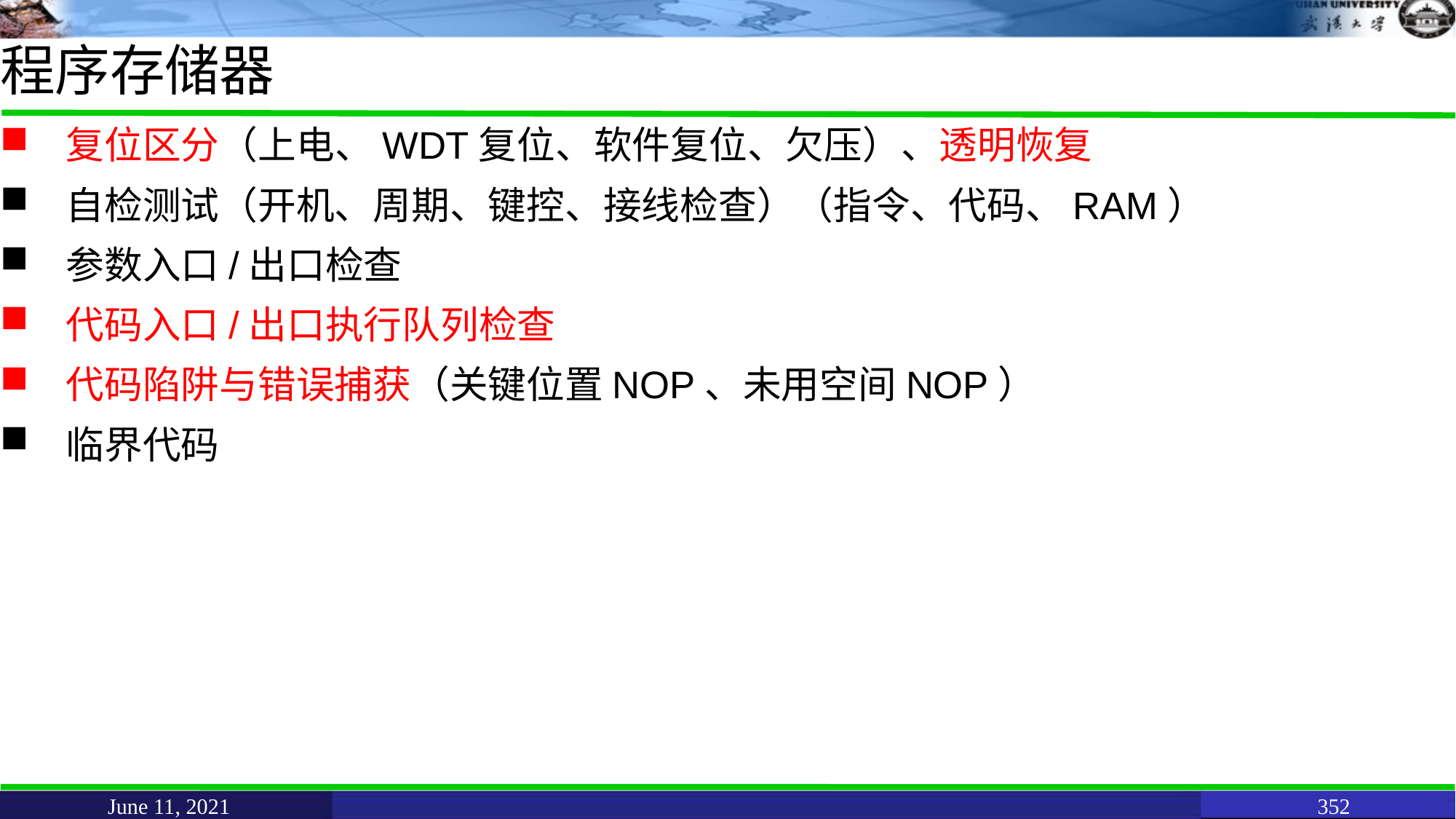

# 程序存储器
复位区分（上电、WDT复位、软件复位、欠压）、透明恢复
自检测试（开机、周期、键控、接线检查）（指令、代码、RAM）
参数入口/出口检查
代码入口/出口执行队列检查
代码陷阱与错误捕获（关键位置NOP、未用空间NOP）
临界代码

June 11, 2021

352